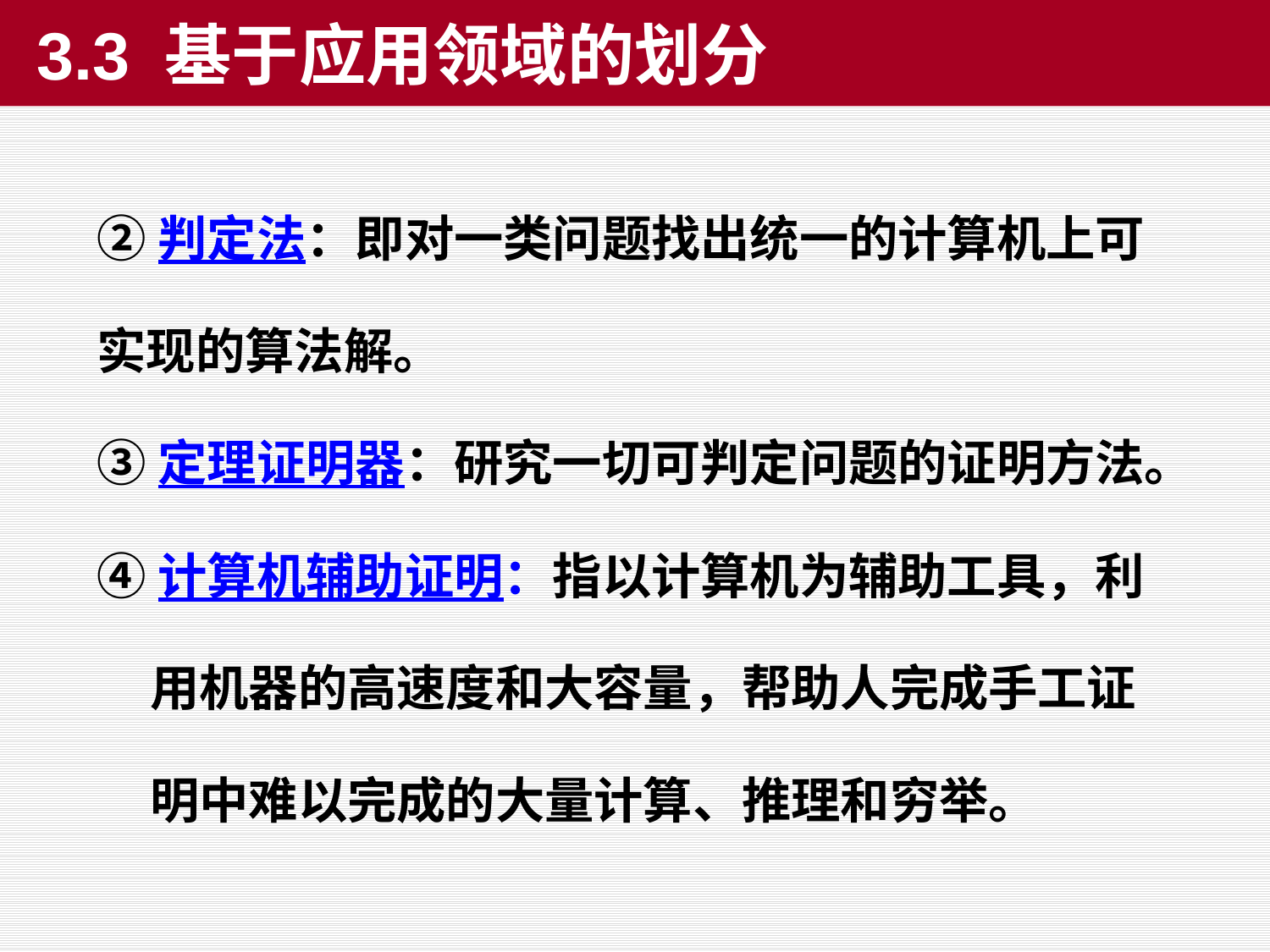

3.3 基于应用领域的划分
②判定法：即对一类问题找出统一的计算机上可实现的算法解。
③定理证明器：研究一切可判定问题的证明方法。
④计算机辅助证明：指以计算机为辅助工具，利用机器的高速度和大容量，帮助人完成手工证明中难以完成的大量计算、推理和穷举。